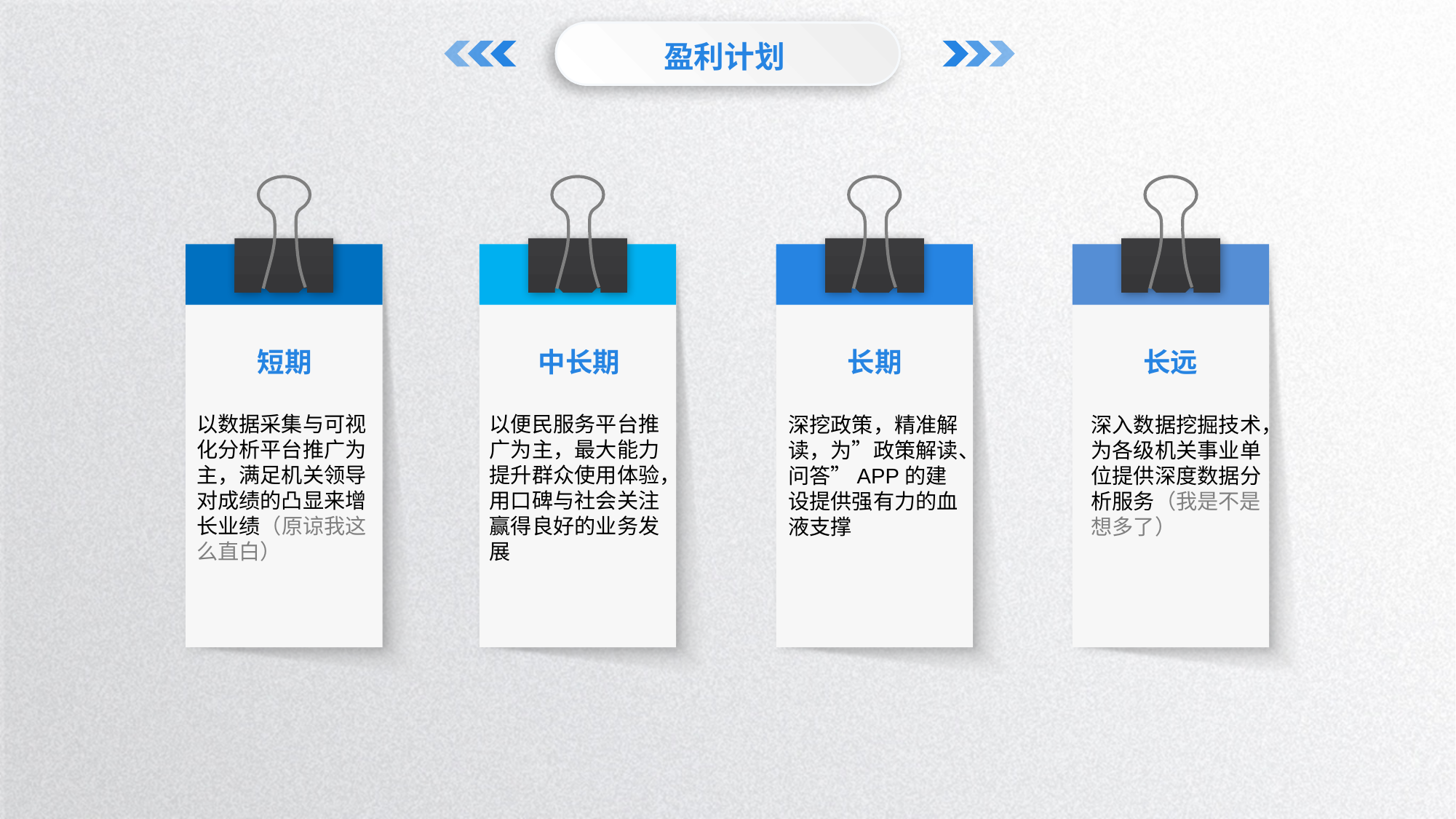

盈利计划

短期
以数据采集与可视化分析平台推广为主，满足机关领导对成绩的凸显来增长业绩（原谅我这么直白）

中长期
以便民服务平台推广为主，最大能力提升群众使用体验，用口碑与社会关注赢得良好的业务发展

长期
深挖政策，精准解读，为”政策解读、问答”APP的建设提供强有力的血液支撑

长远
深入数据挖掘技术，为各级机关事业单位提供深度数据分析服务（我是不是想多了）